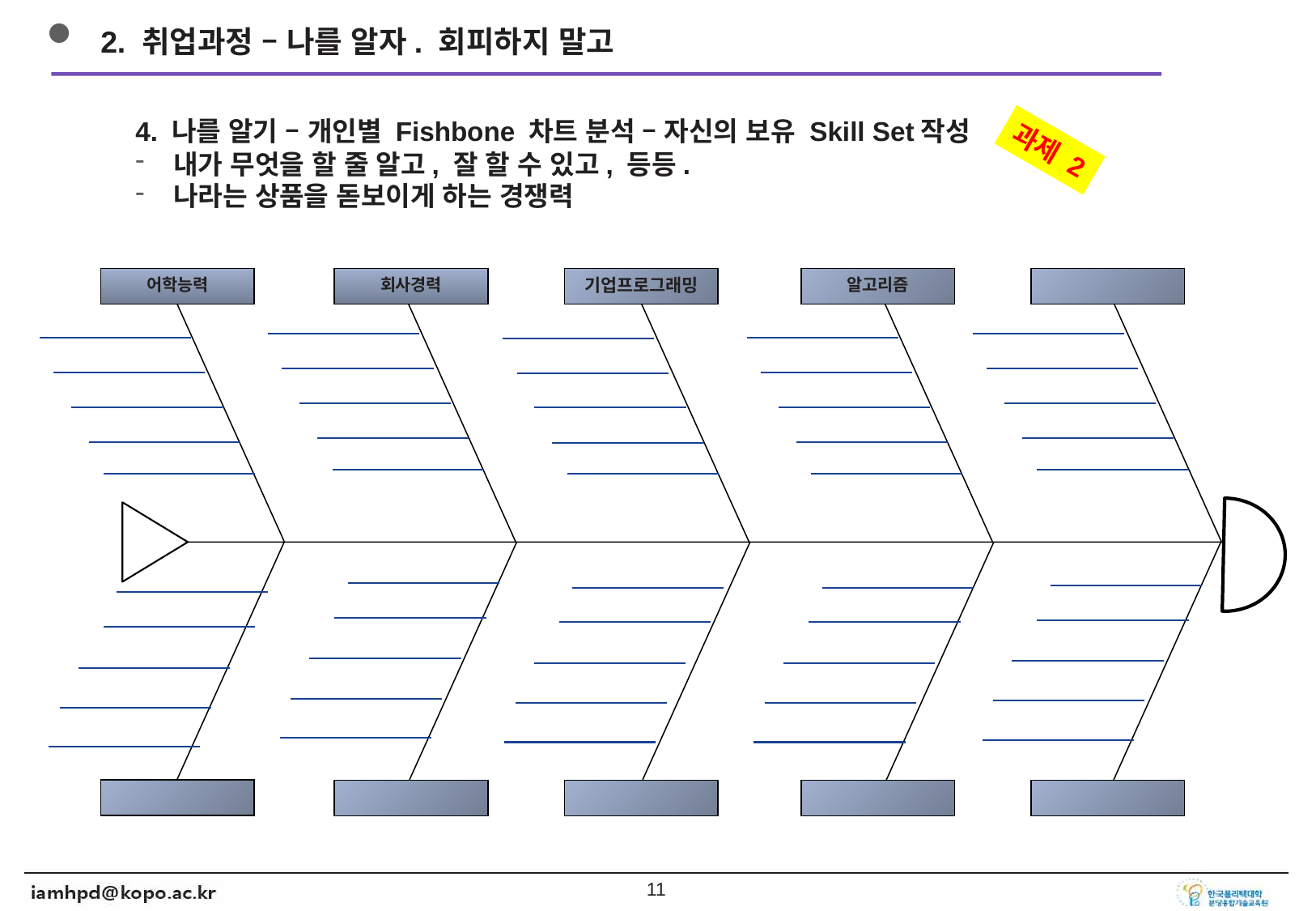

2. 취업과정 – 나를 알자. 회피하지 말고
4. 나를 알기 – 개인별 Fishbone 차트 분석 – 자신의 보유 Skill Set작성
내가 무엇을 할 줄 알고, 잘 할 수 있고, 등등.
나라는 상품을 돋보이게 하는 경쟁력
과제 2

어학능력
회사경력
기업프로그래밍
알고리즘

11